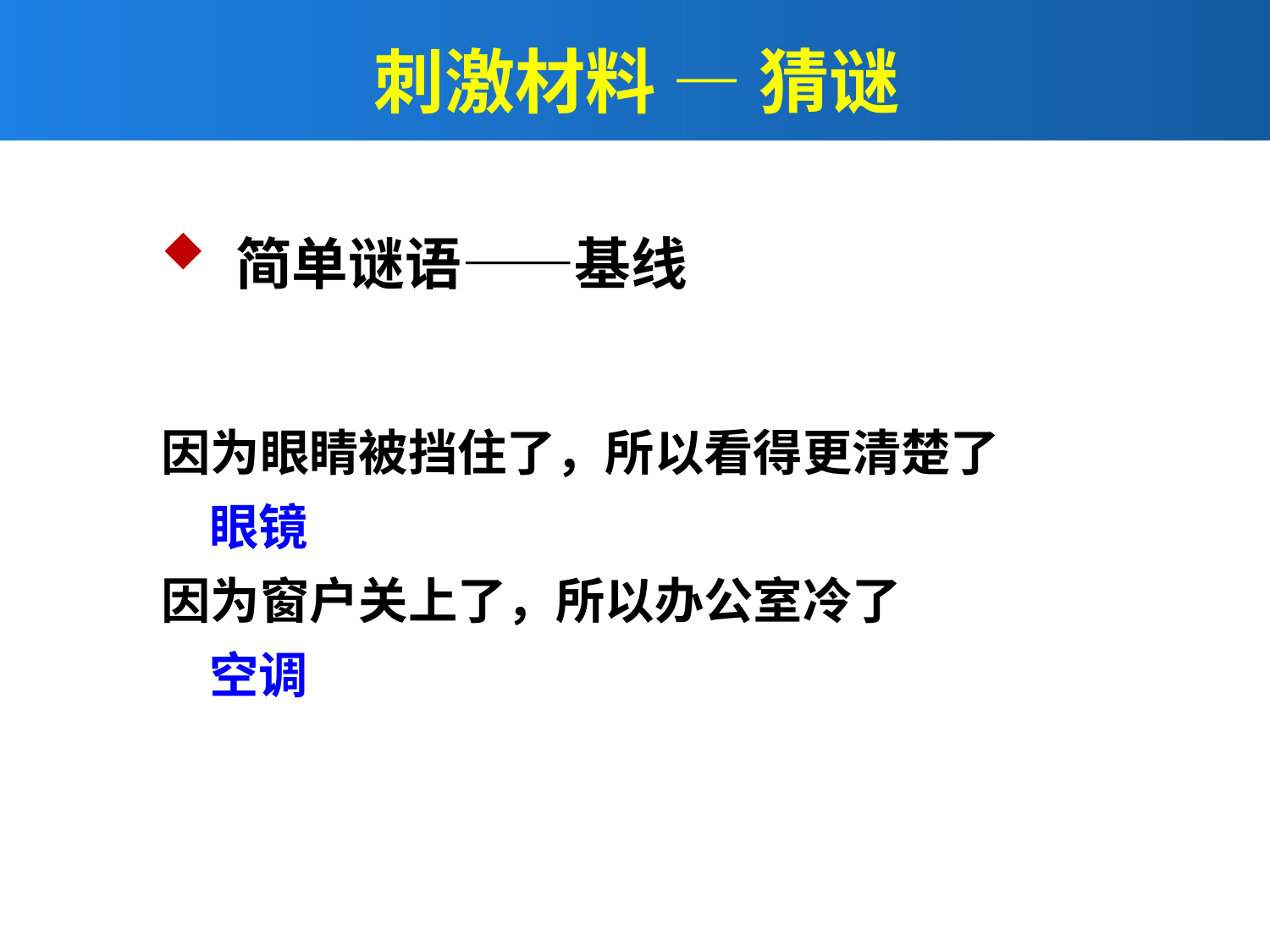

# 刺激材料 — 猜谜
 简单谜语——基线

因为眼睛被挡住了，所以看得更清楚了
	眼镜
因为窗户关上了，所以办公室冷了
	空调